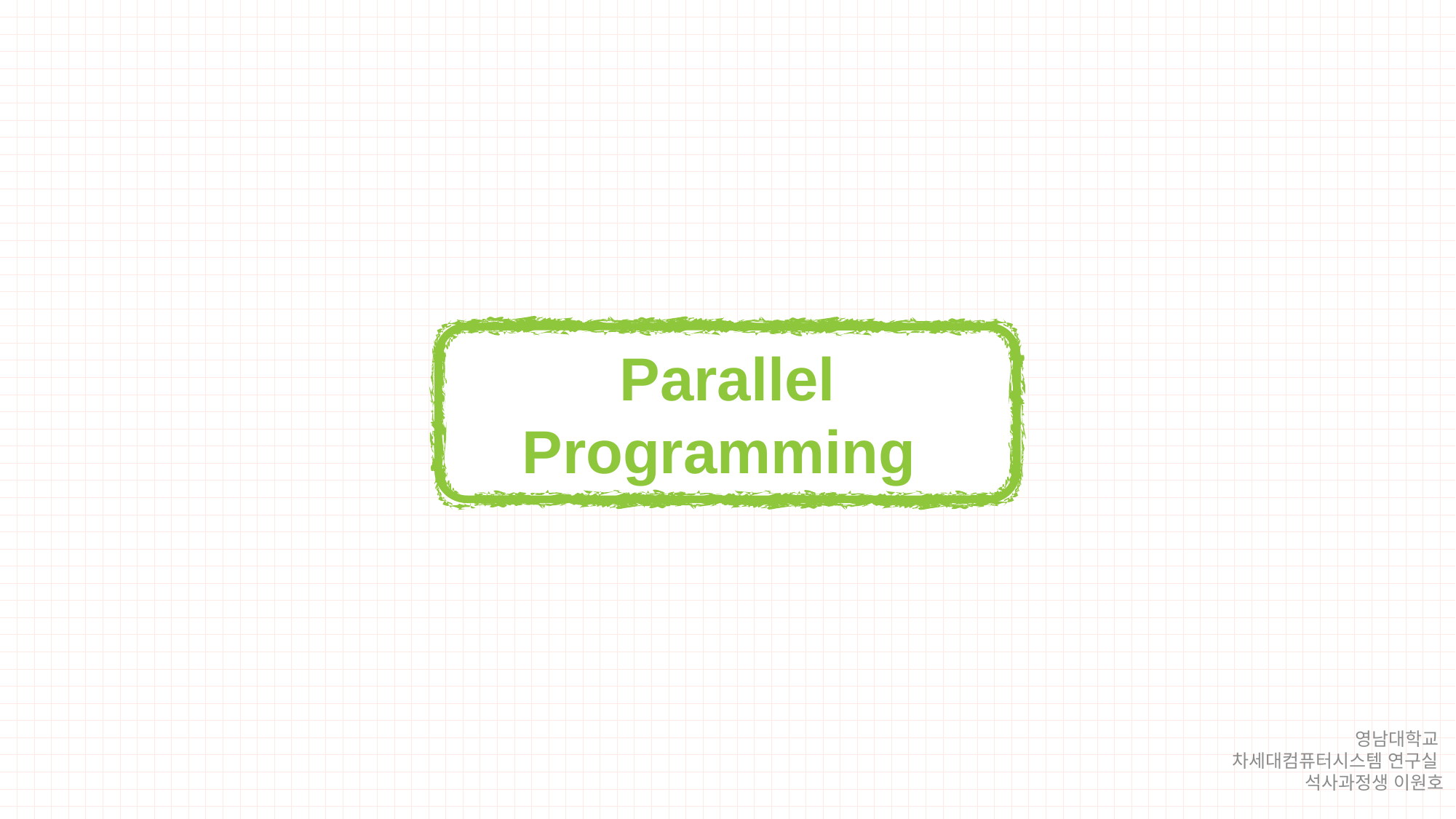

Parallel Programming
영남대학교
차세대컴퓨터시스템 연구실
석사과정생 이원호